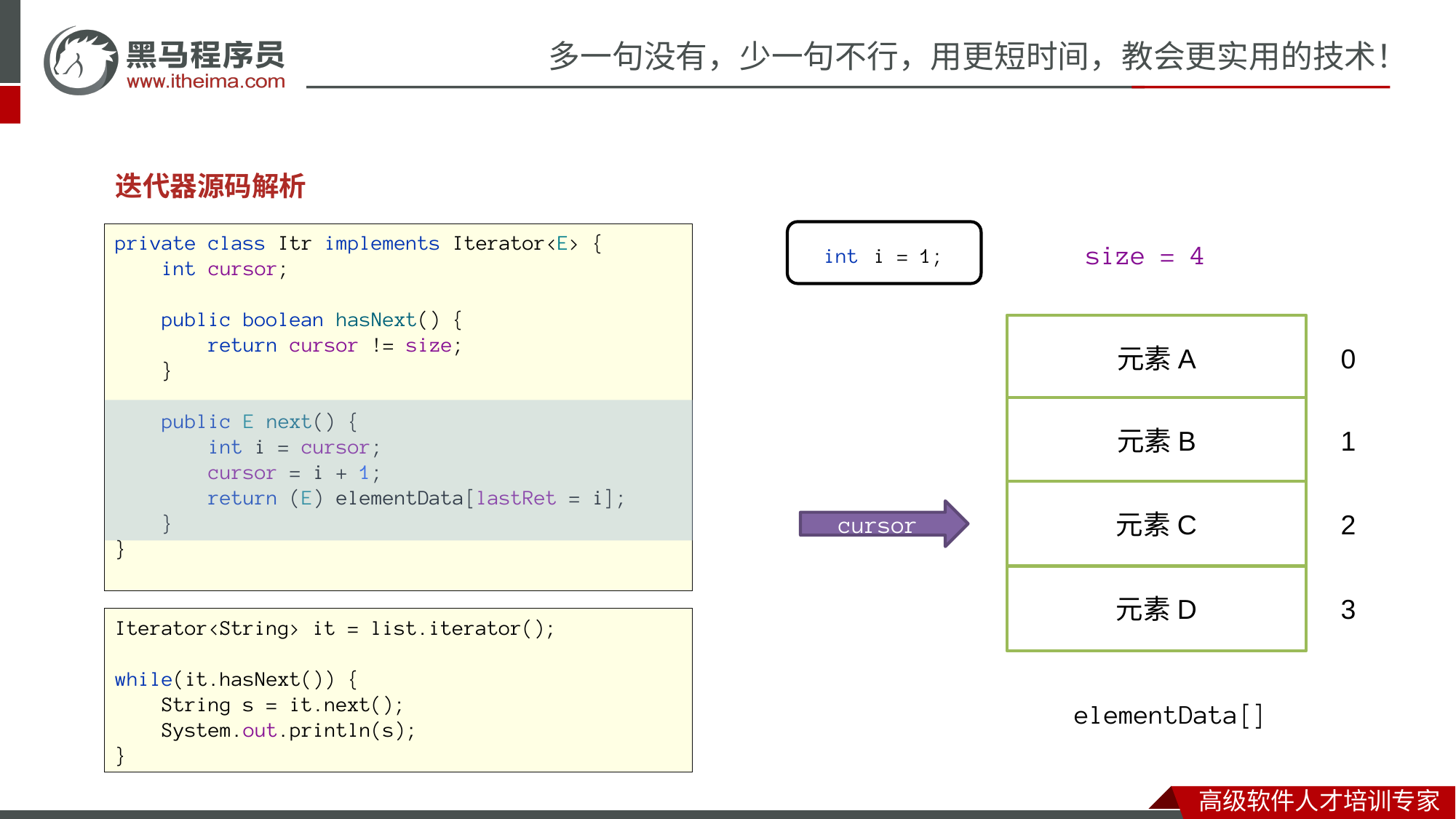

迭代器源码解析
int i = 1;
private class Itr implements Iterator<E> {
    int cursor;
    public boolean hasNext() {
        return cursor != size;
    }
    public E next() {
        int i = cursor;
        cursor = i + 1;
        return (E) elementData[lastRet = i];
    }
}

size = 4
元素A
0
元素B
1

元素C
2
cursor
元素D
3
Iterator<String> it = list.iterator();
while(it.hasNext()) {
    String s = it.next();
    System.out.println(s);
}
elementData[]